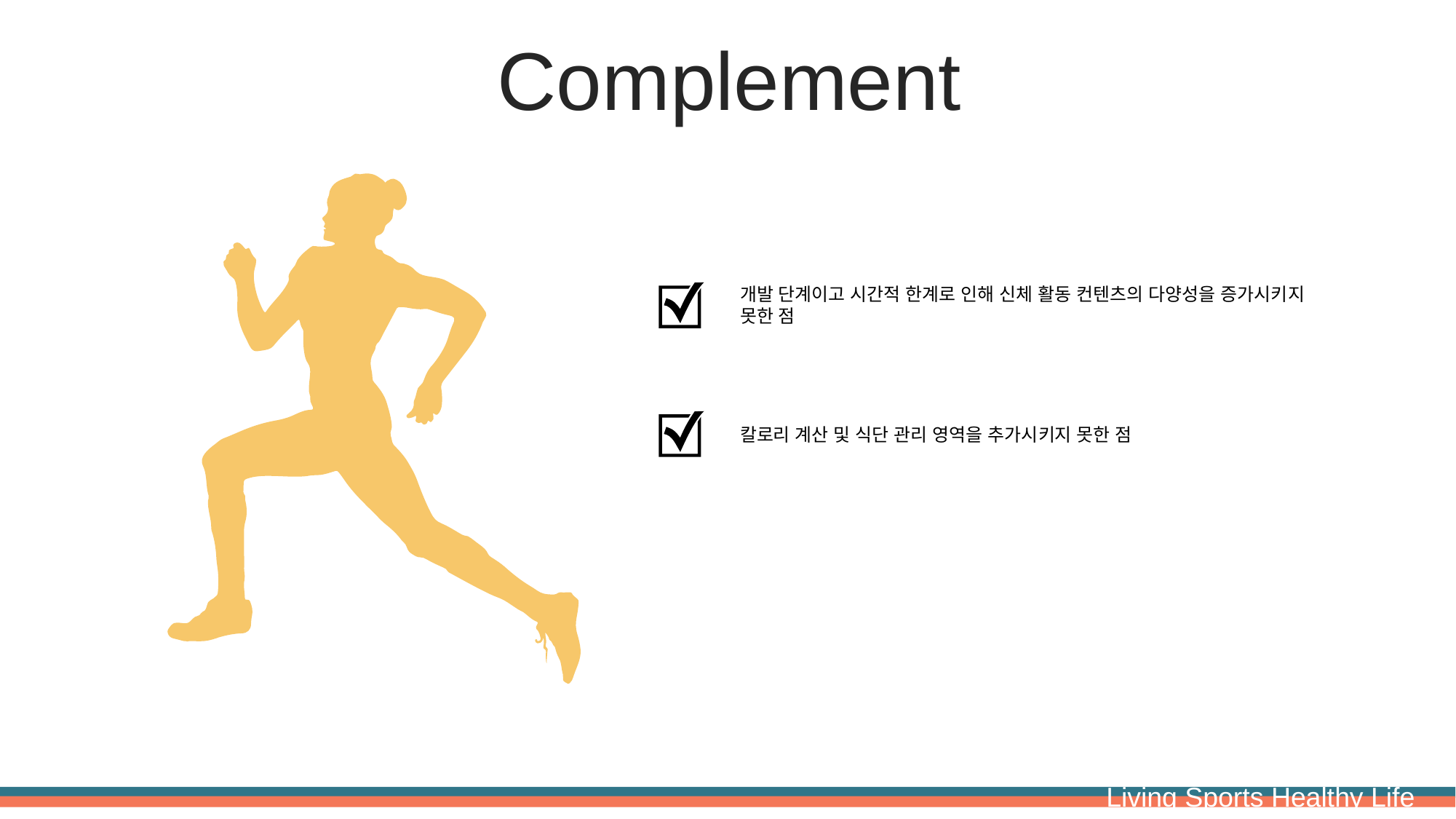

Complement

개발 단계이고 시간적 한계로 인해 신체 활동 컨텐츠의 다양성을 증가시키지 못한 점

칼로리 계산 및 식단 관리 영역을 추가시키지 못한 점